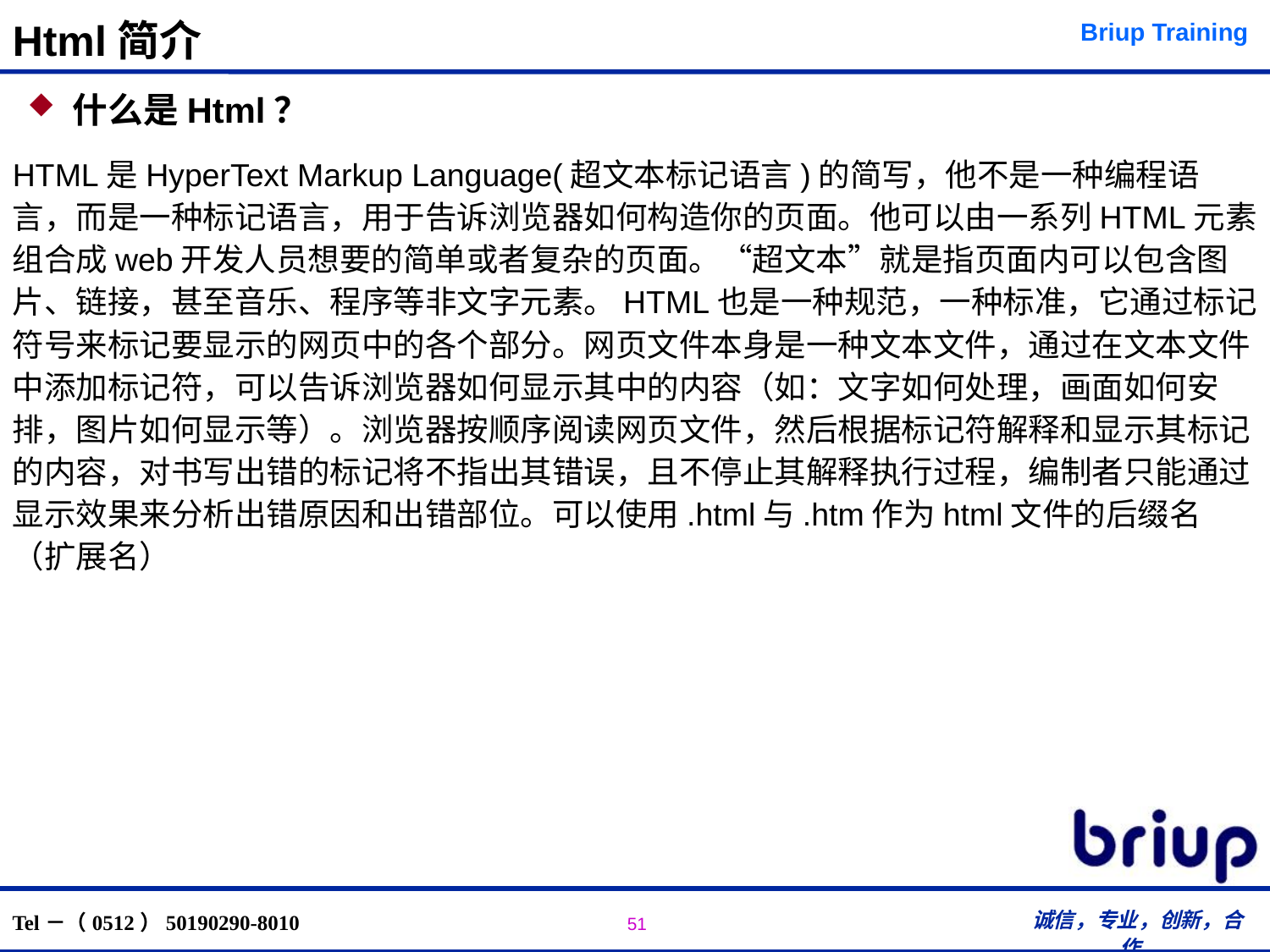

# Html简介
什么是Html？
HTML是HyperText Markup Language(超文本标记语言)的简写，他不是一种编程语言，而是一种标记语言，用于告诉浏览器如何构造你的页面。他可以由一系列HTML元素组合成web开发人员想要的简单或者复杂的页面。“超文本”就是指页面内可以包含图片、链接，甚至音乐、程序等非文字元素。HTML也是一种规范，一种标准，它通过标记符号来标记要显示的网页中的各个部分。网页文件本身是一种文本文件，通过在文本文件中添加标记符，可以告诉浏览器如何显示其中的内容（如：文字如何处理，画面如何安排，图片如何显示等）。浏览器按顺序阅读网页文件，然后根据标记符解释和显示其标记的内容，对书写出错的标记将不指出其错误，且不停止其解释执行过程，编制者只能通过显示效果来分析出错原因和出错部位。可以使用.html与.htm作为html文件的后缀名（扩展名）